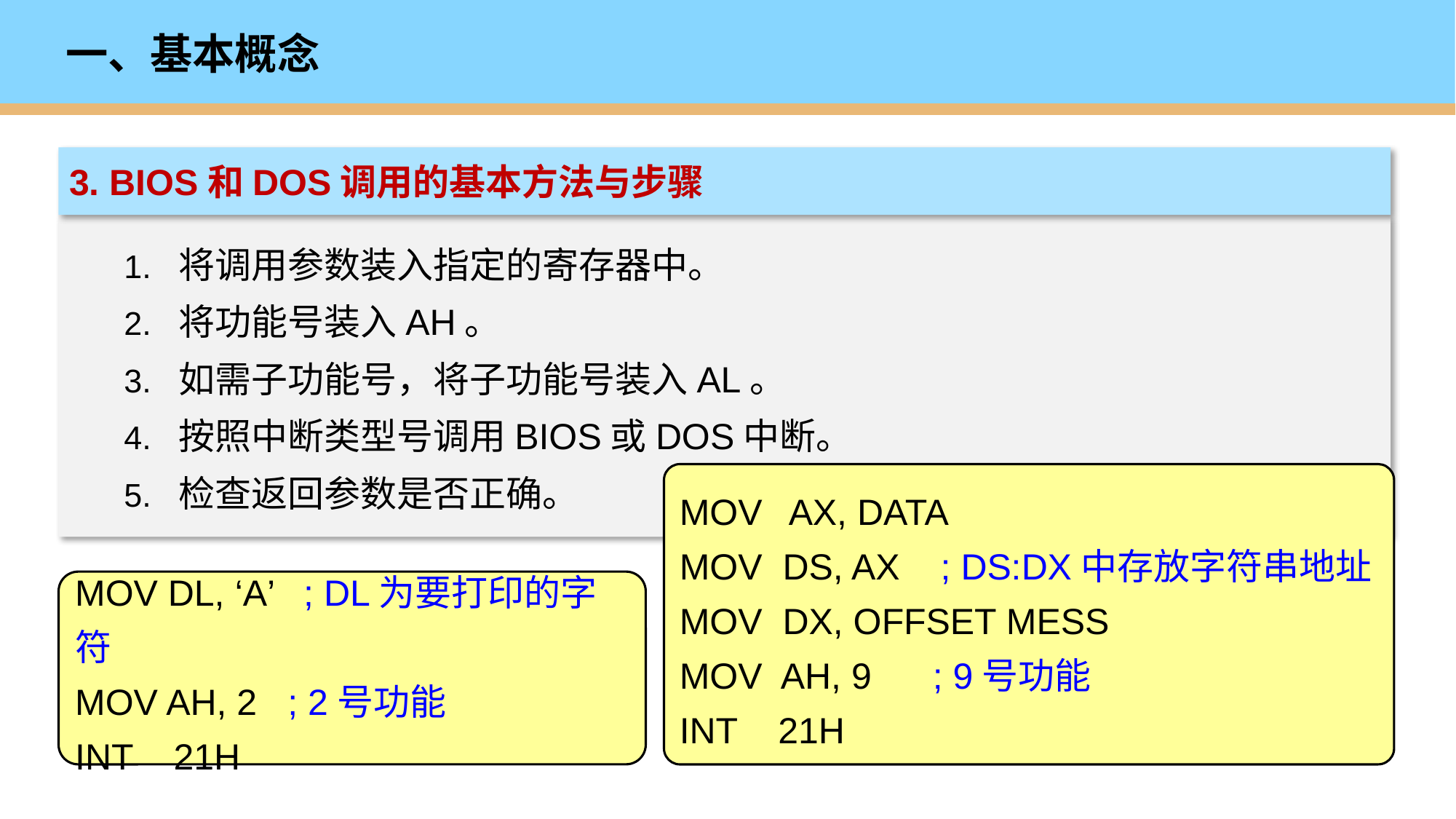

# 一、基本概念
3. BIOS和DOS调用的基本方法与步骤
将调用参数装入指定的寄存器中。
将功能号装入AH。
如需子功能号，将子功能号装入AL。
按照中断类型号调用BIOS或DOS中断。
检查返回参数是否正确。
MOV	AX, DATA
MOV  DS, AX    ; DS:DX中存放字符串地址
MOV  DX, OFFSET MESS
MOV  AH, 9      ; 9号功能
INT    21H
MOV DL, ‘A’ 	 ; DL为要打印的字符
MOV AH, 2   ; 2号功能
INT    21H
173